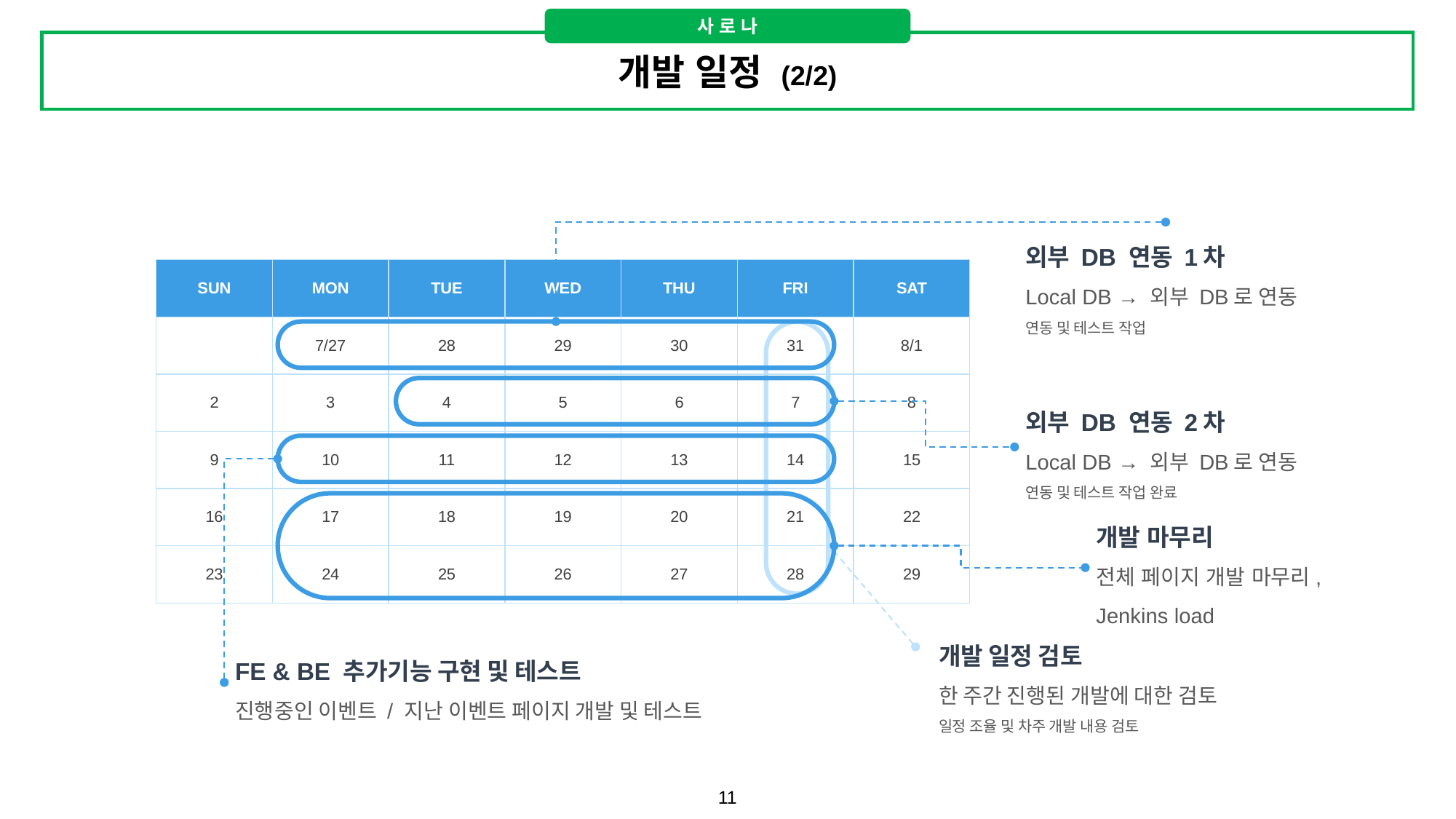

사 로 나
개발 일정 (2/2)
외부 DB 연동 1차
Local DB → 외부 DB로 연동
연동 및 테스트 작업

| SUN | MON | TUE | WED | THU | FRI | SAT |
| --- | --- | --- | --- | --- | --- | --- |
|  | 7/27 | 28 | 29 | 30 | 31 | 8/1 |
| 2 | 3 | 4 | 5 | 6 | 7 | 8 |
| 9 | 10 | 11 | 12 | 13 | 14 | 15 |
| 16 | 17 | 18 | 19 | 20 | 21 | 22 |
| 23 | 24 | 25 | 26 | 27 | 28 | 29 |

개발 일정 검토
한 주간 진행된 개발에 대한 검토
일정 조율 및 차주 개발 내용 검토

외부 DB 연동 2차
Local DB → 외부 DB로 연동
연동 및 테스트 작업 완료

FE & BE 추가기능 구현 및 테스트
진행중인 이벤트 / 지난 이벤트 페이지 개발 및 테스트

개발 마무리
전체 페이지 개발 마무리, Jenkins load